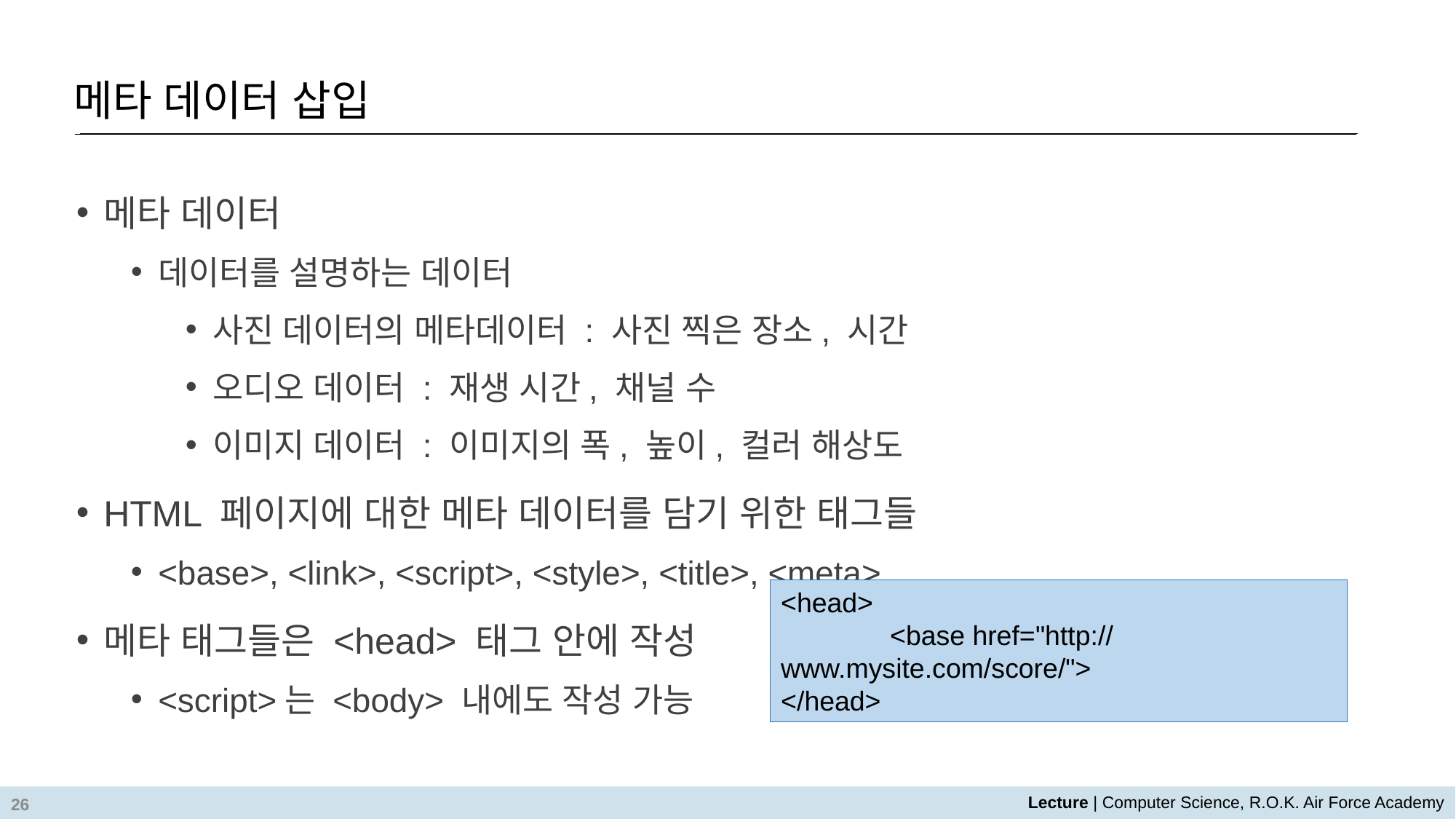

메타 데이터 삽입
메타 데이터
데이터를 설명하는 데이터
사진 데이터의 메타데이터 : 사진 찍은 장소, 시간
오디오 데이터 : 재생 시간, 채널 수
이미지 데이터 : 이미지의 폭, 높이, 컬러 해상도
HTML 페이지에 대한 메타 데이터를 담기 위한 태그들
<base>, <link>, <script>, <style>, <title>, <meta>
메타 태그들은 <head> 태그 안에 작성
<script>는 <body> 내에도 작성 가능
<head>
	<base href="http://www.mysite.com/score/">
</head>
26